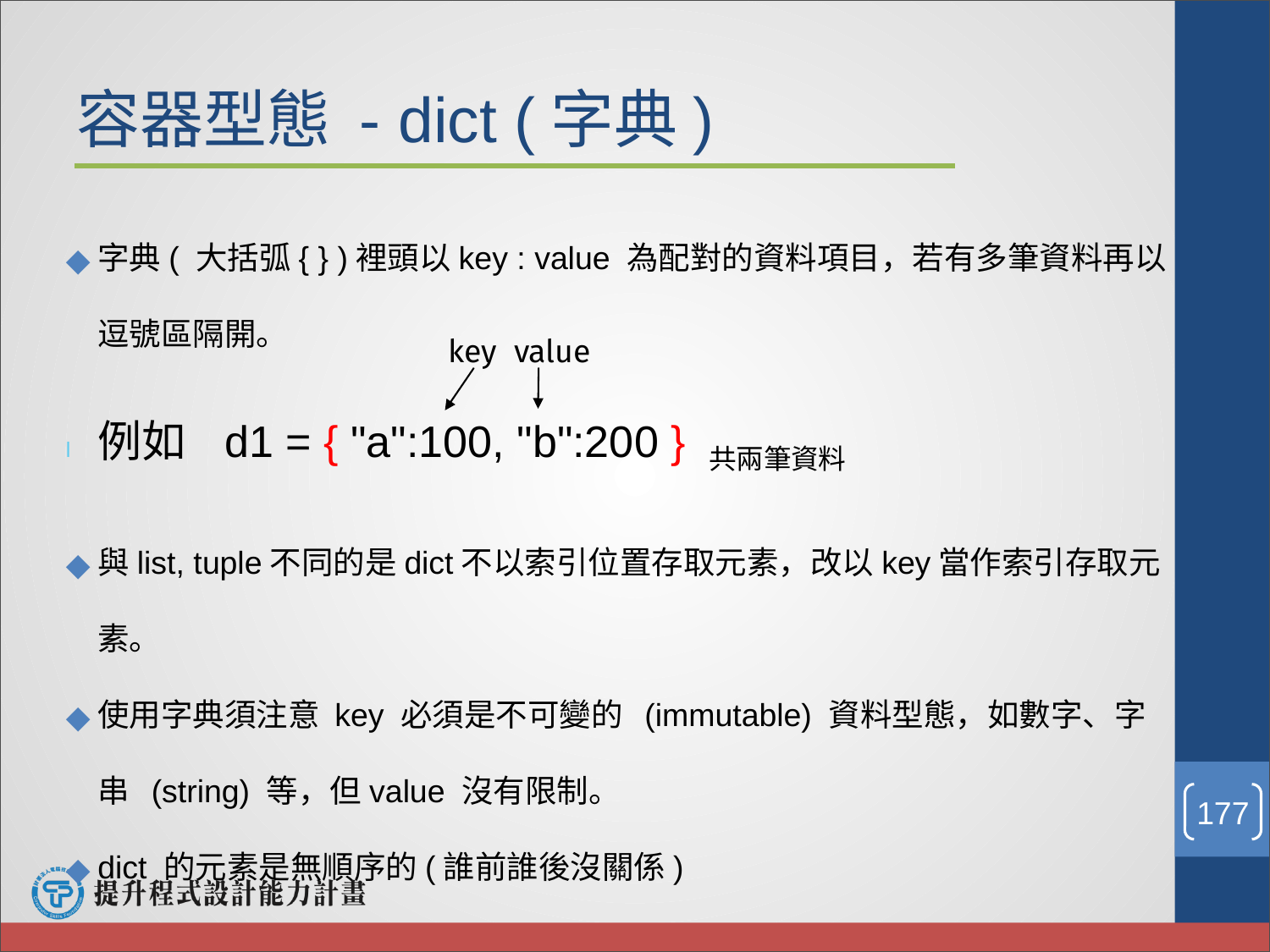

# 容器型態 - dict (字典)
字典( ⼤括弧{ } )裡頭以key : value 為配對的資料項目，若有多筆資料再以逗號區隔開。

l	例如	d1 = { "a":100, "b":200 } 共兩筆資料

與list, tuple不同的是dict不以索引位置存取元素，改以key當作索引存取元素。
使⽤字典須注意 key 必須是不可變的  (immutable) 資料型態，如數字、字串  (string) 等，但value 沒有限制。
dict 的元素是無順序的(誰前誰後沒關係)

key  value

177